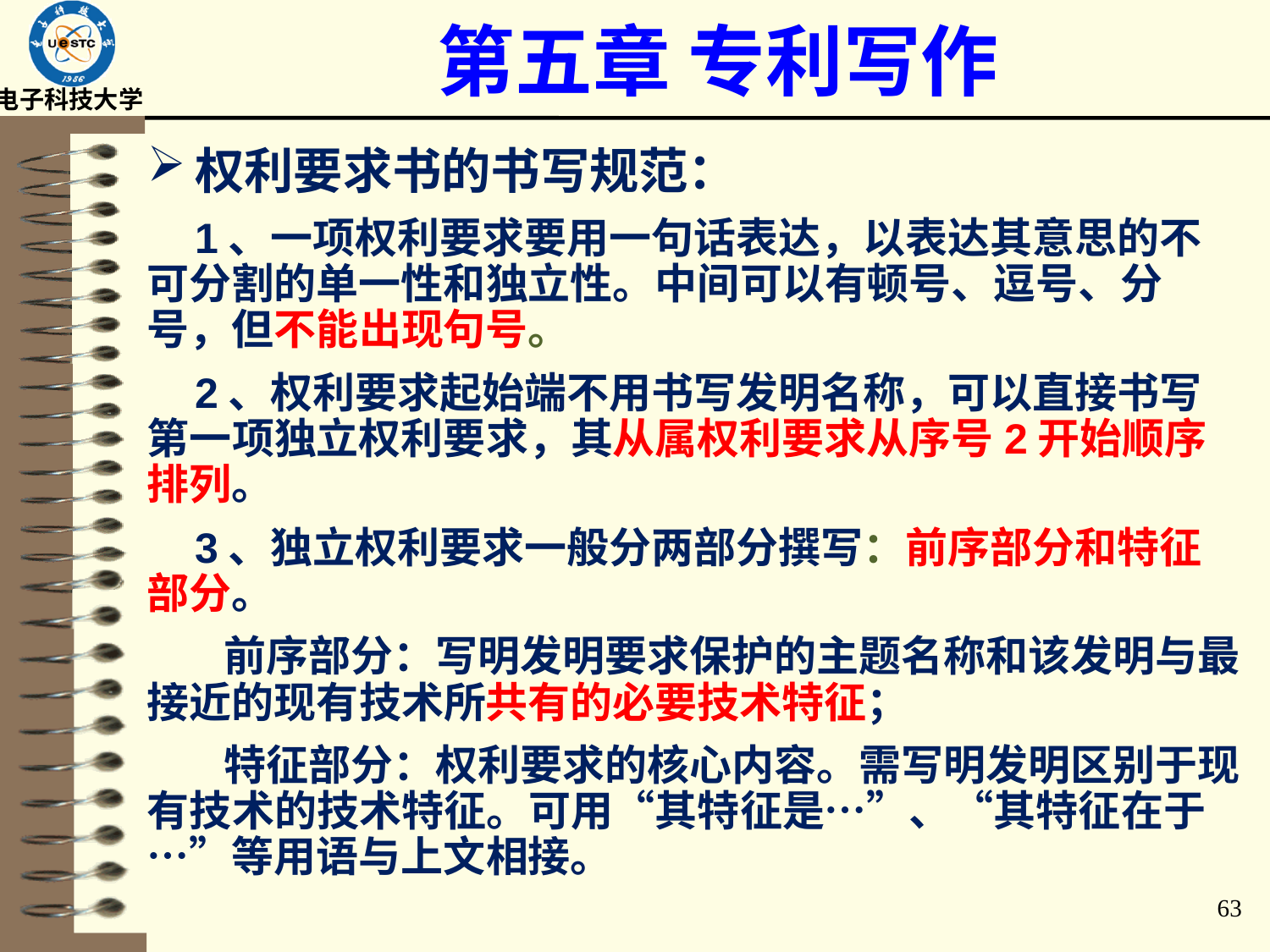

# 第五章 专利写作
权利要求书的书写规范：
    1、一项权利要求要用一句话表达，以表达其意思的不可分割的单一性和独立性。中间可以有顿号、逗号、分号，但不能出现句号。
    2、权利要求起始端不用书写发明名称，可以直接书写第一项独立权利要求，其从属权利要求从序号2开始顺序排列。
    3、独立权利要求一般分两部分撰写：前序部分和特征部分。
       前序部分：写明发明要求保护的主题名称和该发明与最接近的现有技术所共有的必要技术特征；
       特征部分：权利要求的核心内容。需写明发明区别于现有技术的技术特征。可用“其特征是…”、“其特征在于…”等用语与上文相接。

63